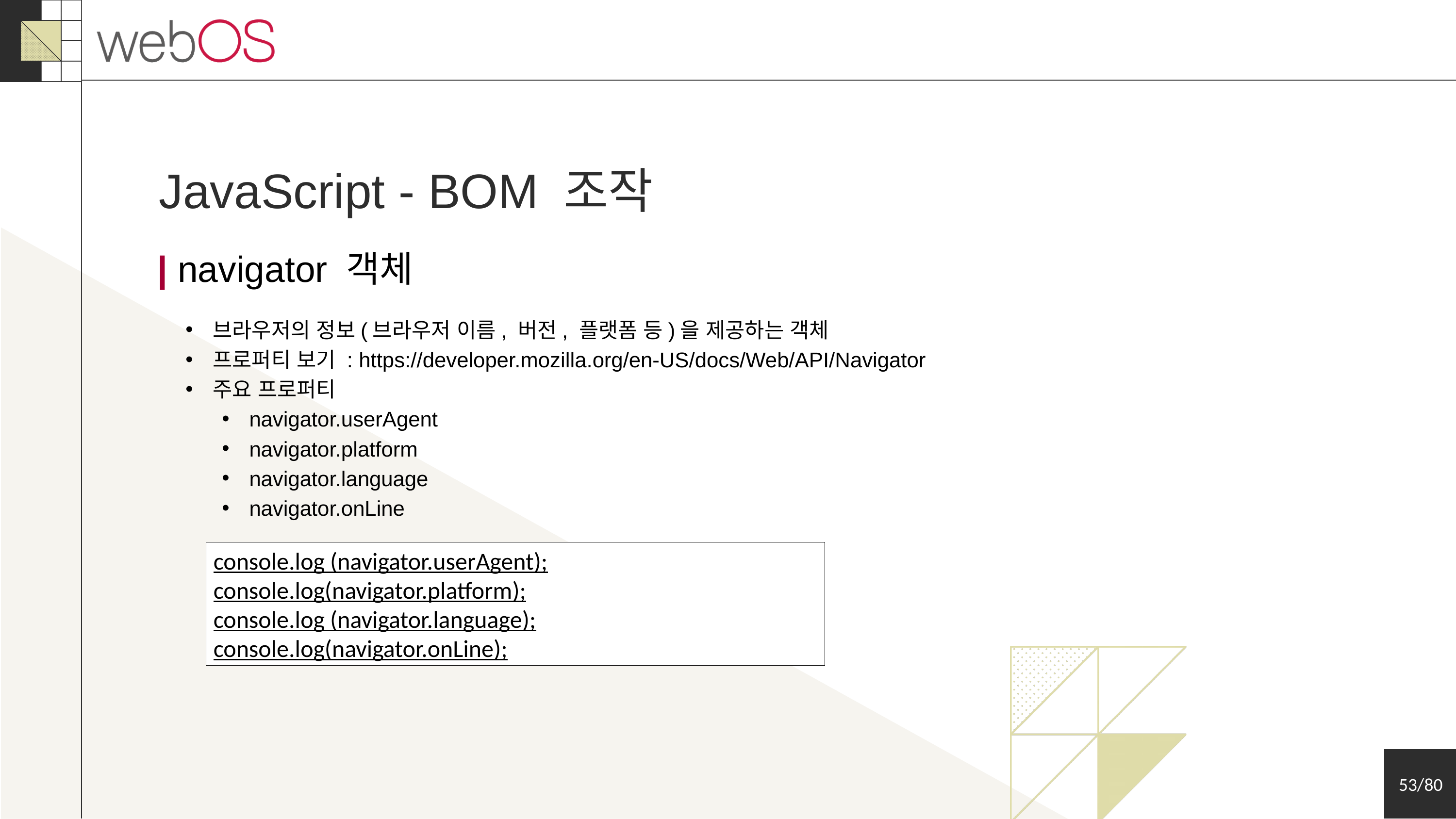

JavaScript - BOM 조작
| navigator 객체
브라우저의 정보(브라우저 이름, 버전, 플랫폼 등)을 제공하는 객체
프로퍼티 보기 : https://developer.mozilla.org/en-US/docs/Web/API/Navigator
주요 프로퍼티
navigator.userAgent
navigator.platform
navigator.language
navigator.onLine

console.log (navigator.userAgent);
console.log(navigator.platform);
console.log (navigator.language);
console.log(navigator.onLine);

53/80